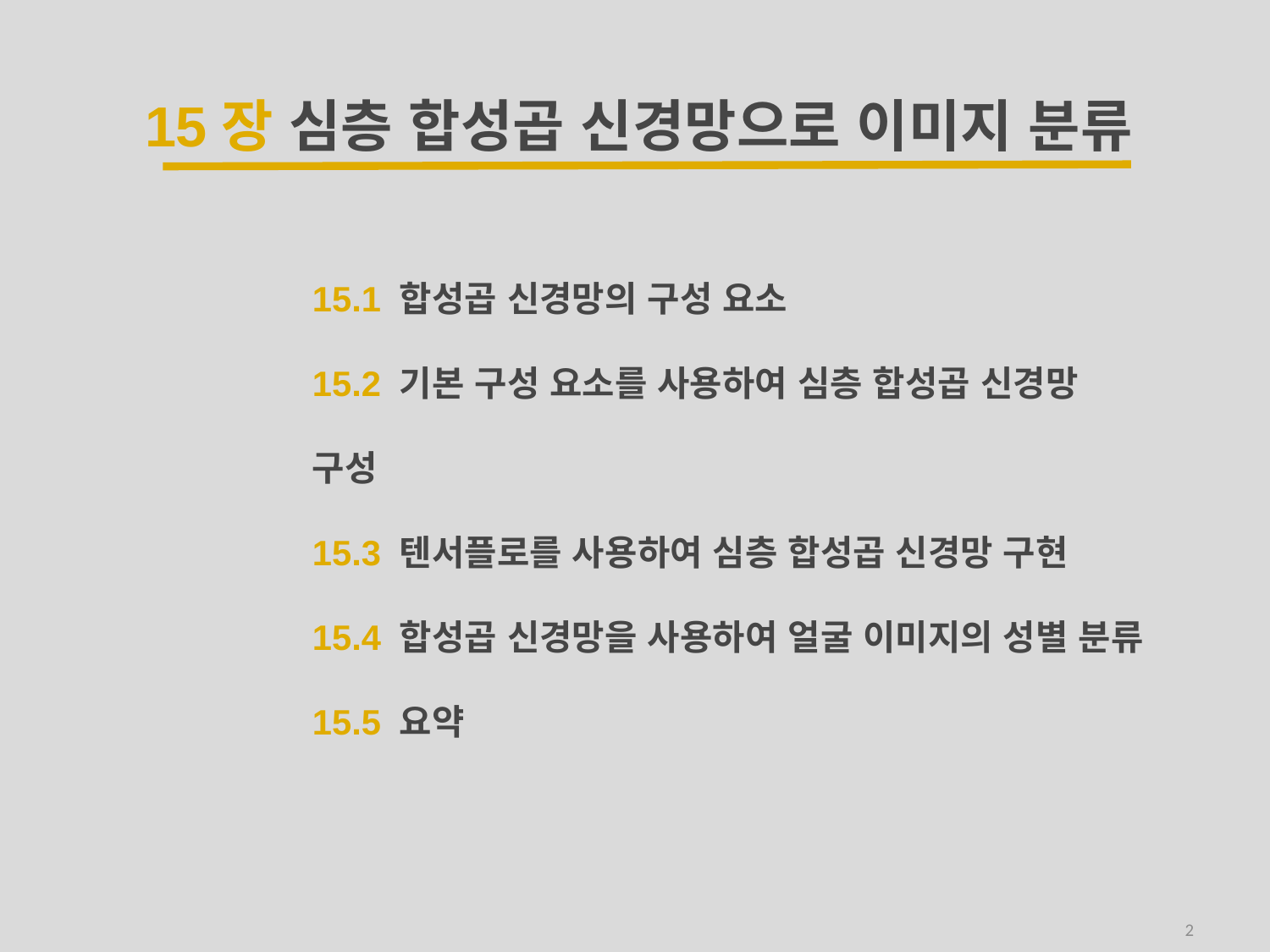

15장 심층 합성곱 신경망으로 이미지 분류
15.1 합성곱 신경망의 구성 요소
15.2 기본 구성 요소를 사용하여 심층 합성곱 신경망 구성
15.3 텐서플로를 사용하여 심층 합성곱 신경망 구현
15.4 합성곱 신경망을 사용하여 얼굴 이미지의 성별 분류
15.5 요약
2